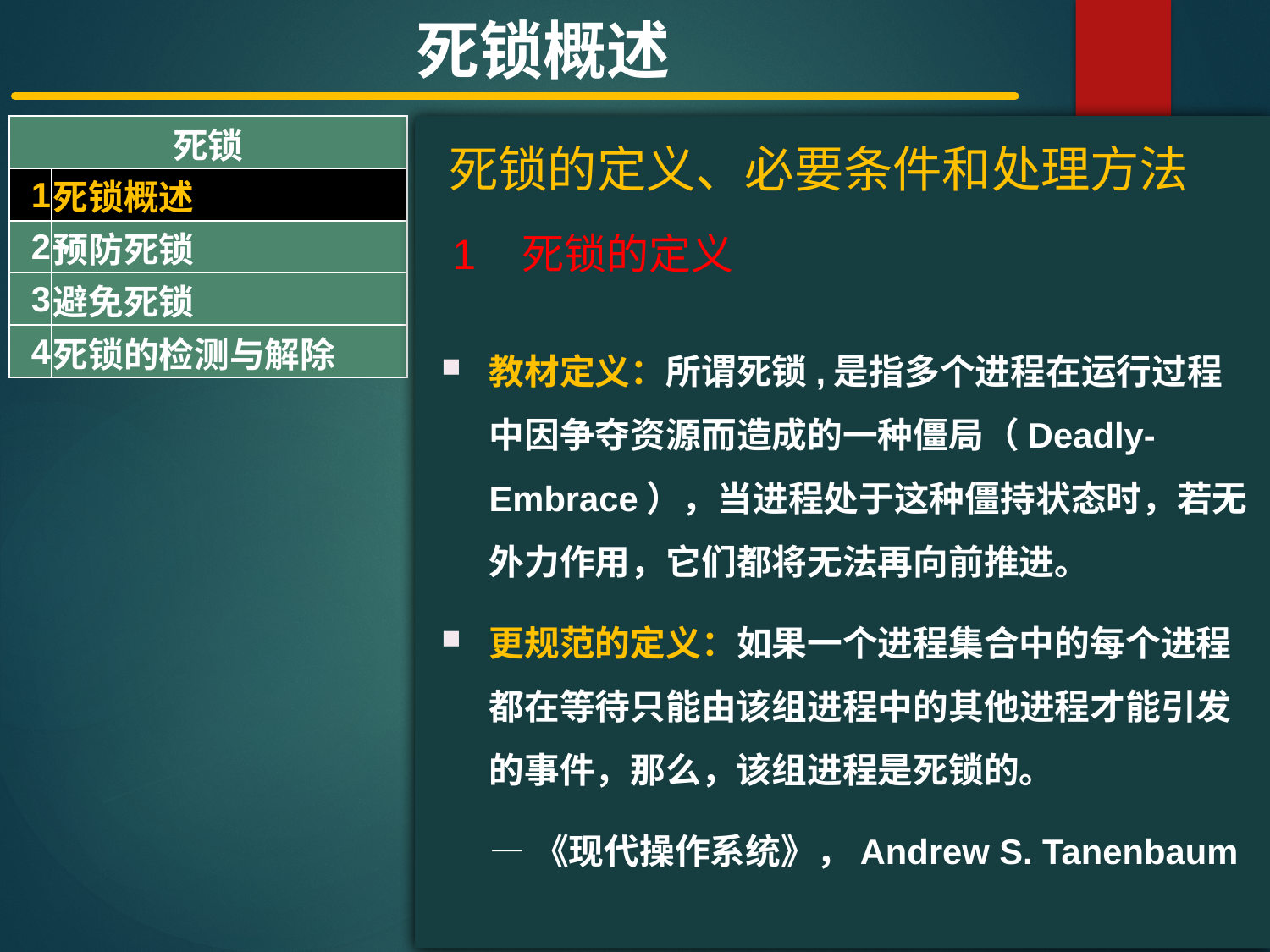

死锁概述
| 死锁 |  |
| --- | --- |
| 1 | 死锁概述 |
| 2 | 预防死锁 |
| 3 | 避免死锁 |
| 4 | 死锁的检测与解除 |
#
死锁的定义、必要条件和处理方法
1   死锁的定义

教材定义：所谓死锁,是指多个进程在运行过程中因争夺资源而造成的一种僵局（Deadly-Embrace），当进程处于这种僵持状态时，若无外力作用，它们都将无法再向前推进。
更规范的定义：如果一个进程集合中的每个进程都在等待只能由该组进程中的其他进程才能引发的事件，那么，该组进程是死锁的。
      —《现代操作系统》，Andrew S. Tanenbaum